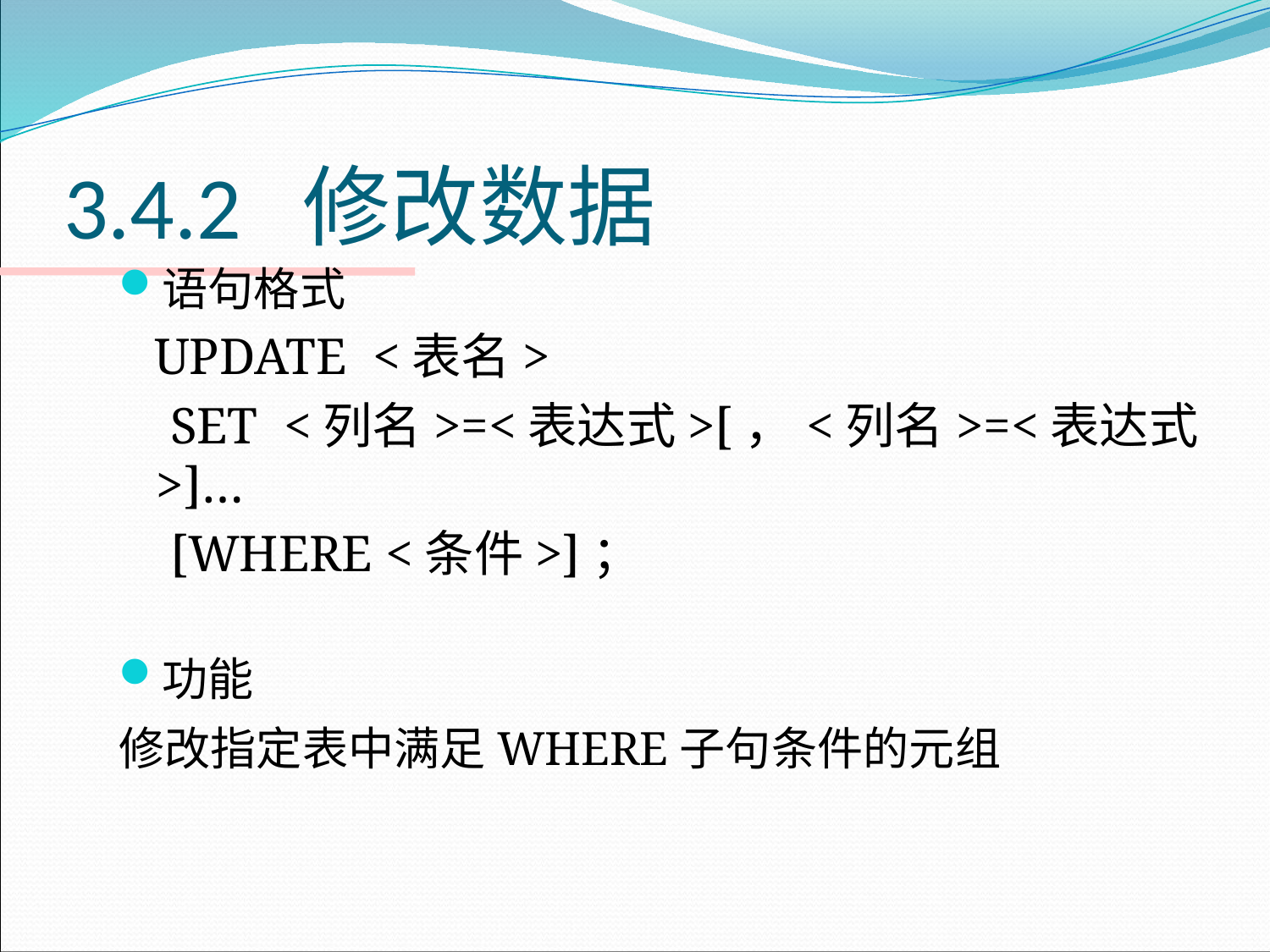

# 3.4.2  修改数据
语句格式
   UPDATE  <表名>
    SET  <列名>=<表达式>[，<列名>=<表达式>]…
    [WHERE <条件>]；

功能
修改指定表中满足WHERE子句条件的元组

363